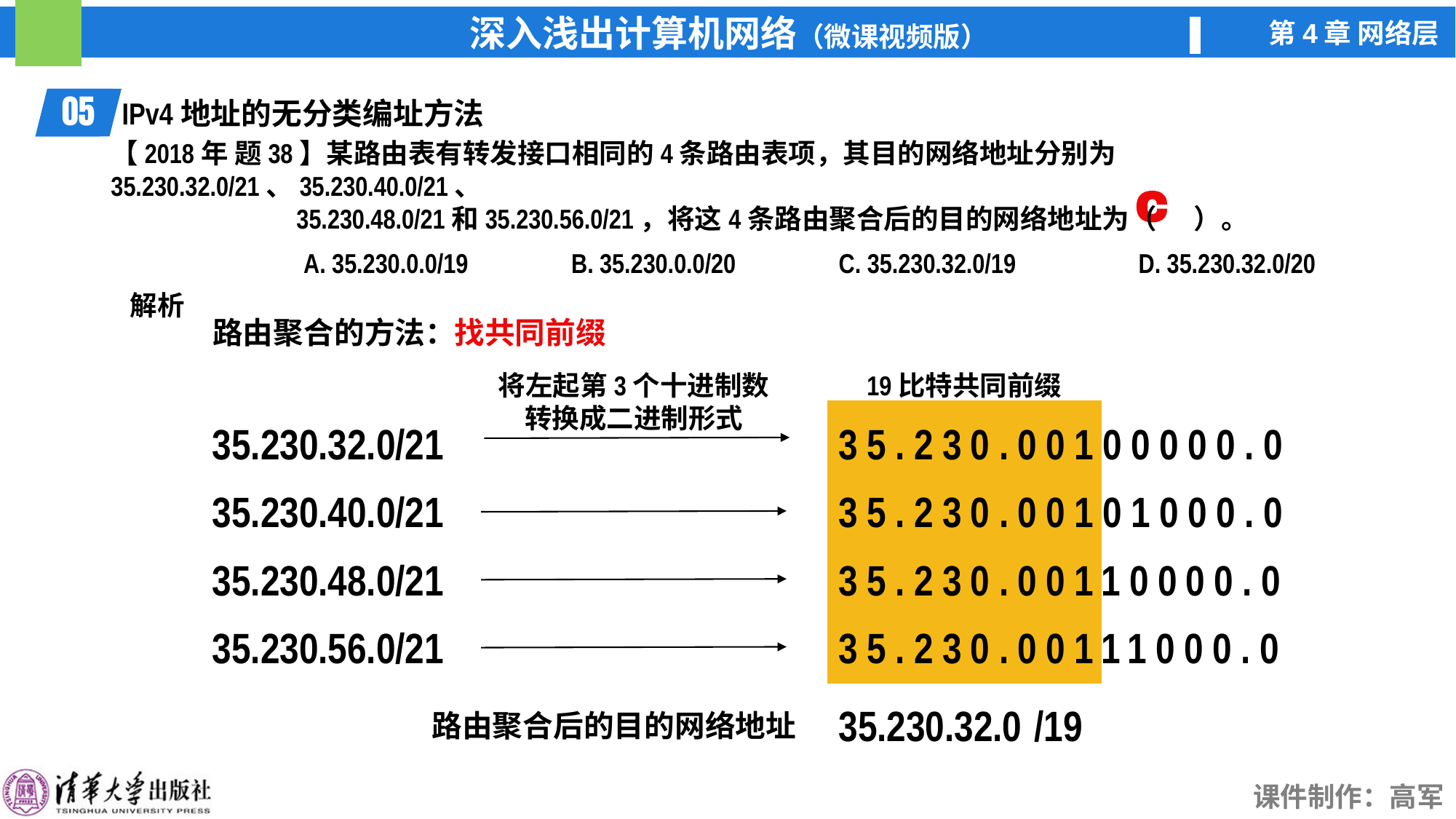

01
IPv4地址的无分类编址方法
05
【2018年 题38】某路由表有转发接口相同的4条路由表项，其目的网络地址分别为35.230.32.0/21、35.230.40.0/21、
                              35.230.48.0/21和35.230.56.0/21，将这4条路由聚合后的目的网络地址为（      ）。
A. 35.230.0.0/19
B. 35.230.0.0/20
C. 35.230.32.0/19
D. 35.230.32.0/20
C
解析
找共同前缀
路由聚合的方法：
将左起第3个十进制数
转换成二进制形式
19比特共同前缀

35.230.32.0/21
35.230.40.0/21
35.230.48.0/21
35.230.56.0/21
35.230.00100000.0
35.230.00101000.0
35.230.00110000.0
35.230.00111000.0
35.230.32.0
/19
路由聚合后的目的网络地址